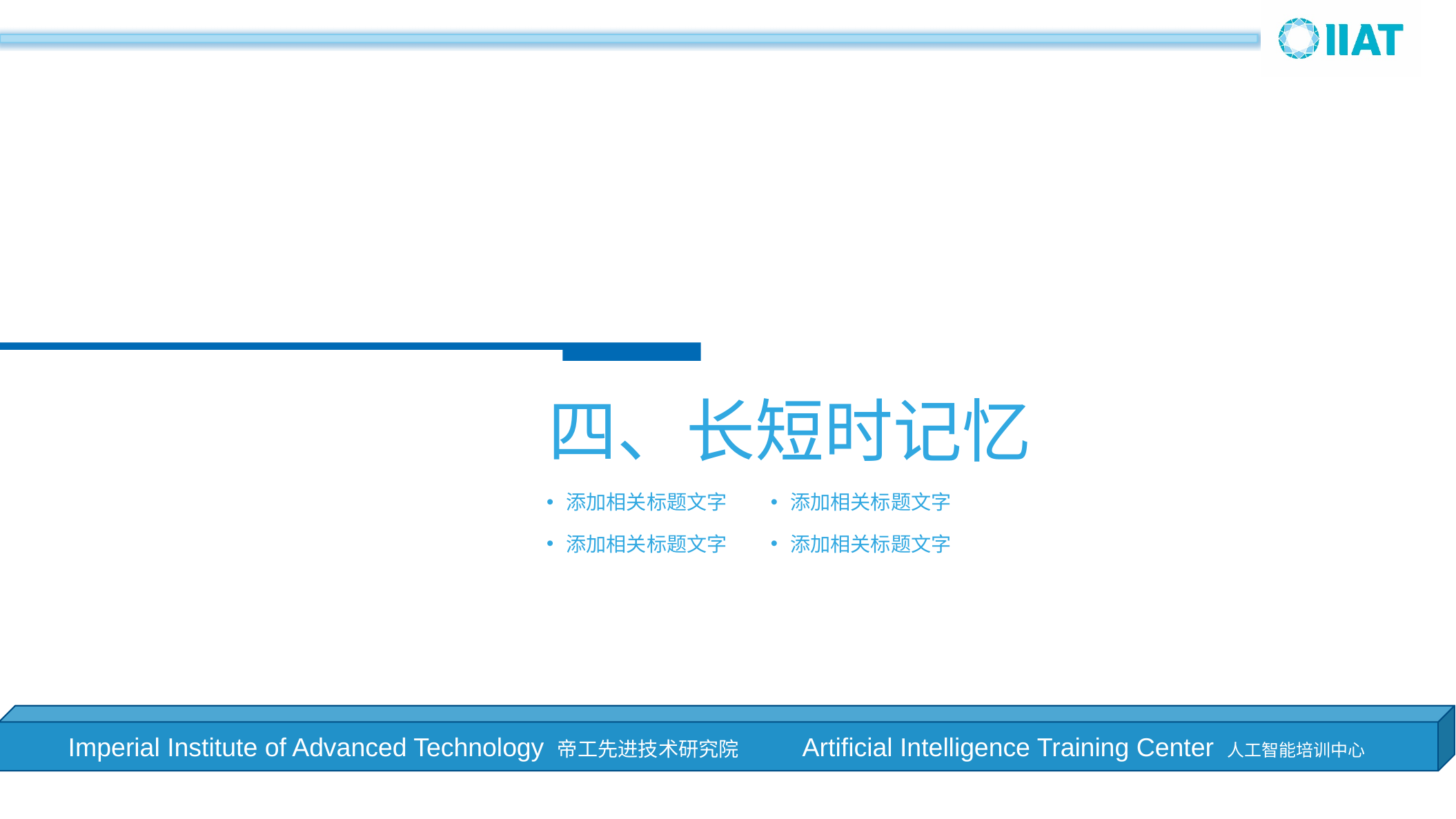

四、长短时记忆
添加相关标题文字
添加相关标题文字
添加相关标题文字
添加相关标题文字